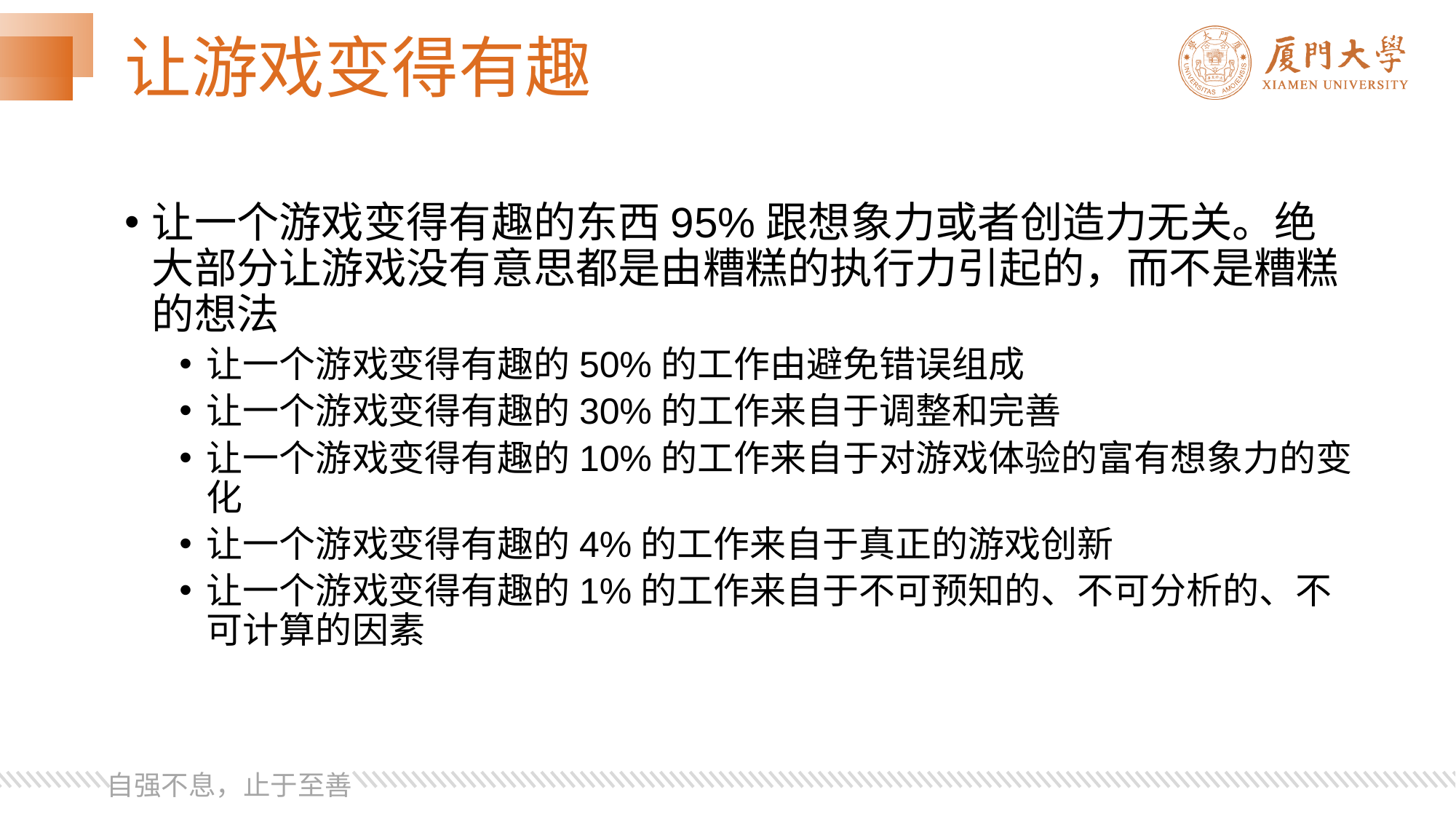

# 让游戏变得有趣
让一个游戏变得有趣的东西95%跟想象力或者创造力无关。绝大部分让游戏没有意思都是由糟糕的执行力引起的，而不是糟糕的想法
让一个游戏变得有趣的50%的工作由避免错误组成
让一个游戏变得有趣的30%的工作来自于调整和完善
让一个游戏变得有趣的10%的工作来自于对游戏体验的富有想象力的变化
让一个游戏变得有趣的4%的工作来自于真正的游戏创新
让一个游戏变得有趣的1%的工作来自于不可预知的、不可分析的、不可计算的因素